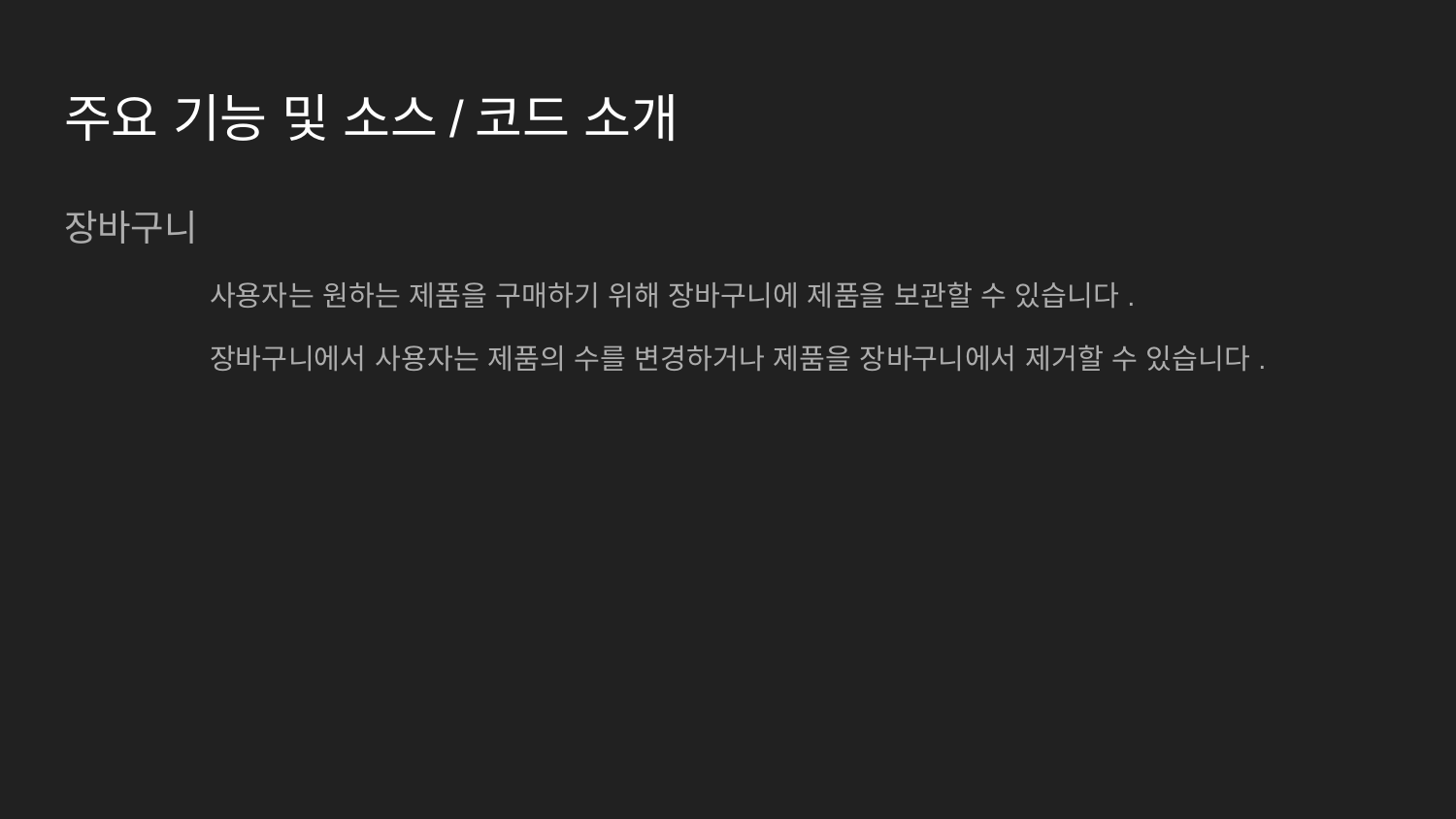

# 주요 기능 및 소스/코드 소개
장바구니
	사용자는 원하는 제품을 구매하기 위해 장바구니에 제품을 보관할 수 있습니다.
	장바구니에서 사용자는 제품의 수를 변경하거나 제품을 장바구니에서 제거할 수 있습니다.